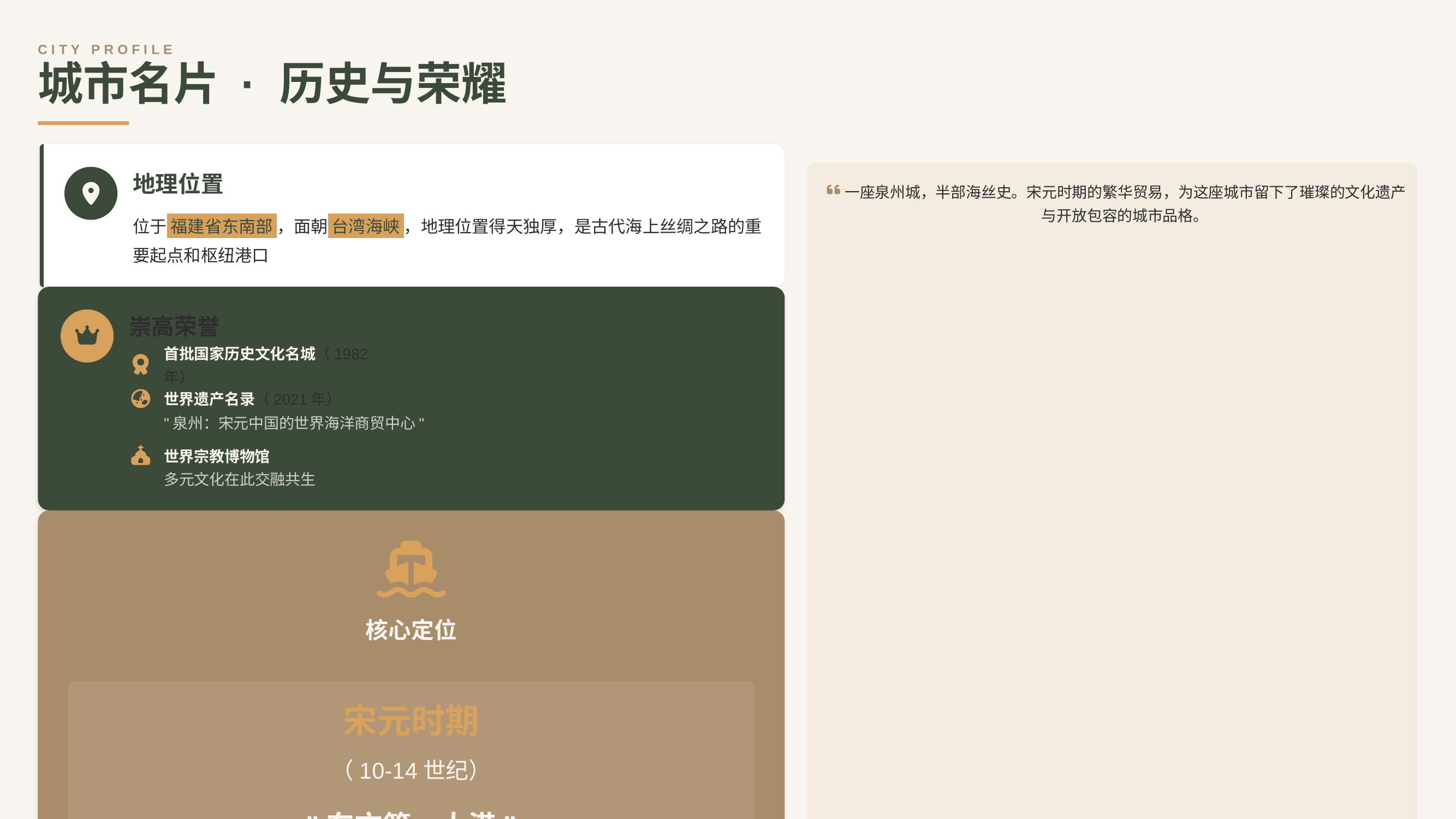

CITY PROFILE
城市名片 · 历史与荣耀

地理位置
一座泉州城，半部海丝史。宋元时期的繁华贸易，为这座城市留下了璀璨的文化遗产与开放包容的城市品格。

位于 福建省东南部 ，面朝 台湾海峡 ，地理位置得天独厚，是古代海上丝绸之路的重要起点和枢纽港口

崇高荣誉

首批国家历史文化名城（1982年）

世界遗产名录（2021年）
"泉州：宋元中国的世界海洋商贸中心"

世界宗教博物馆

多元文化在此交融共生

核心定位

宋元时期
（10-14世纪）
"东方第一大港"